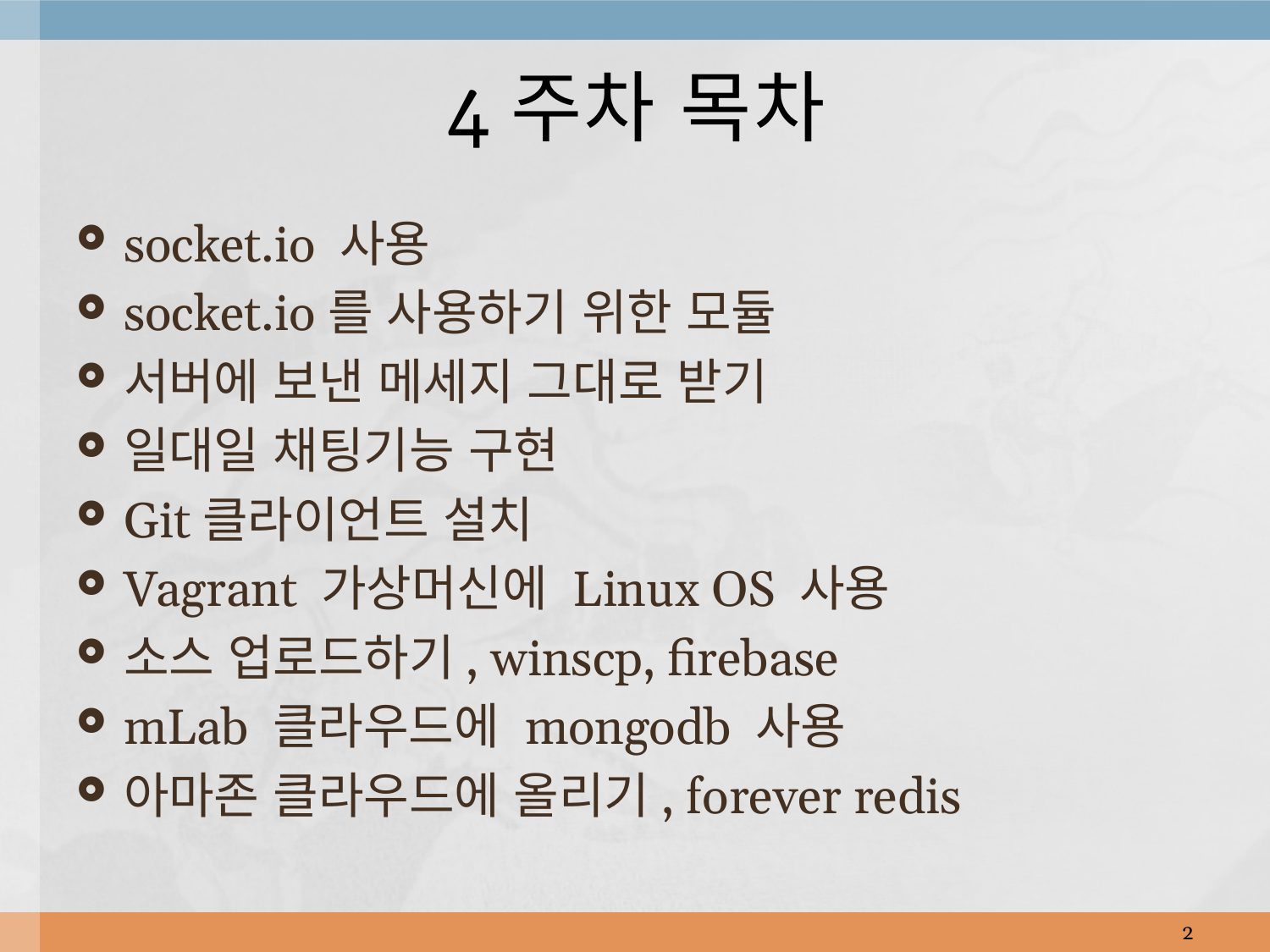

# 4주차 목차
socket.io 사용
socket.io를 사용하기 위한 모듈
서버에 보낸 메세지 그대로 받기
일대일 채팅기능 구현
Git클라이언트 설치
Vagrant 가상머신에 Linux OS 사용
소스 업로드하기, winscp, firebase
mLab 클라우드에 mongodb 사용
아마존 클라우드에 올리기, forever redis
2